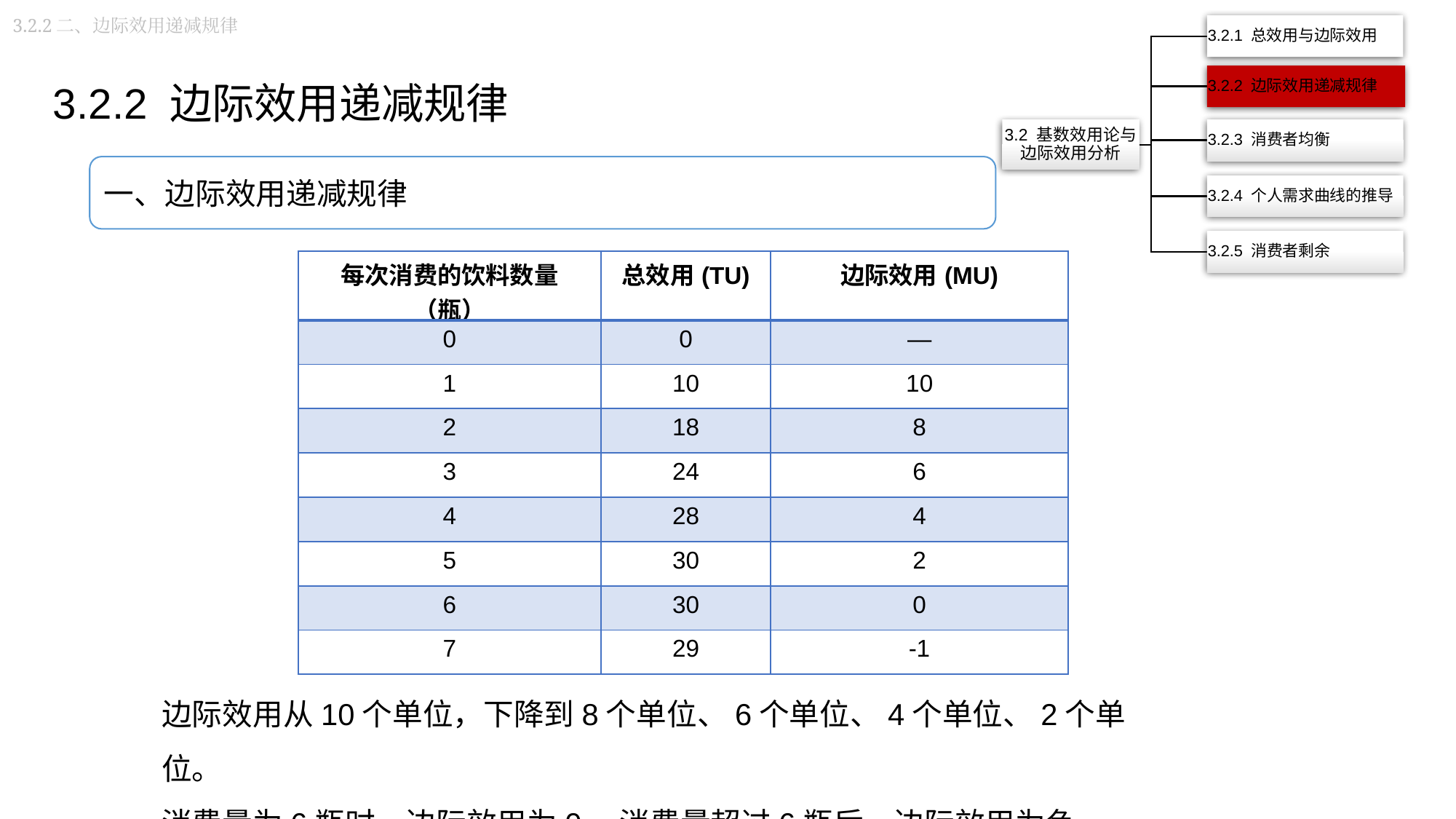

3.2.2二、边际效用递减规律

3.2 基数效用论与边际效用分析
3.2.1 总效用与边际效用
3.2.2 边际效用递减规律
3.2.3 消费者均衡
3.2.4 个人需求曲线的推导
3.2.5 消费者剩余
3.2.2 边际效用递减规律
一、边际效用递减规律
| 每次消费的饮料数量（瓶） | 总效用(TU) | 边际效用(MU) |
| --- | --- | --- |
| 0 | 0 | — |
| 1 | 10 | 10 |
| 2 | 18 | 8 |
| 3 | 24 | 6 |
| 4 | 28 | 4 |
| 5 | 30 | 2 |
| 6 | 30 | 0 |
| 7 | 29 | -1 |
边际效用从10个单位，下降到8个单位、6个单位、4个单位、2个单位。
消费量为6瓶时，边际效用为0，消费量超过6瓶后，边际效用为负。